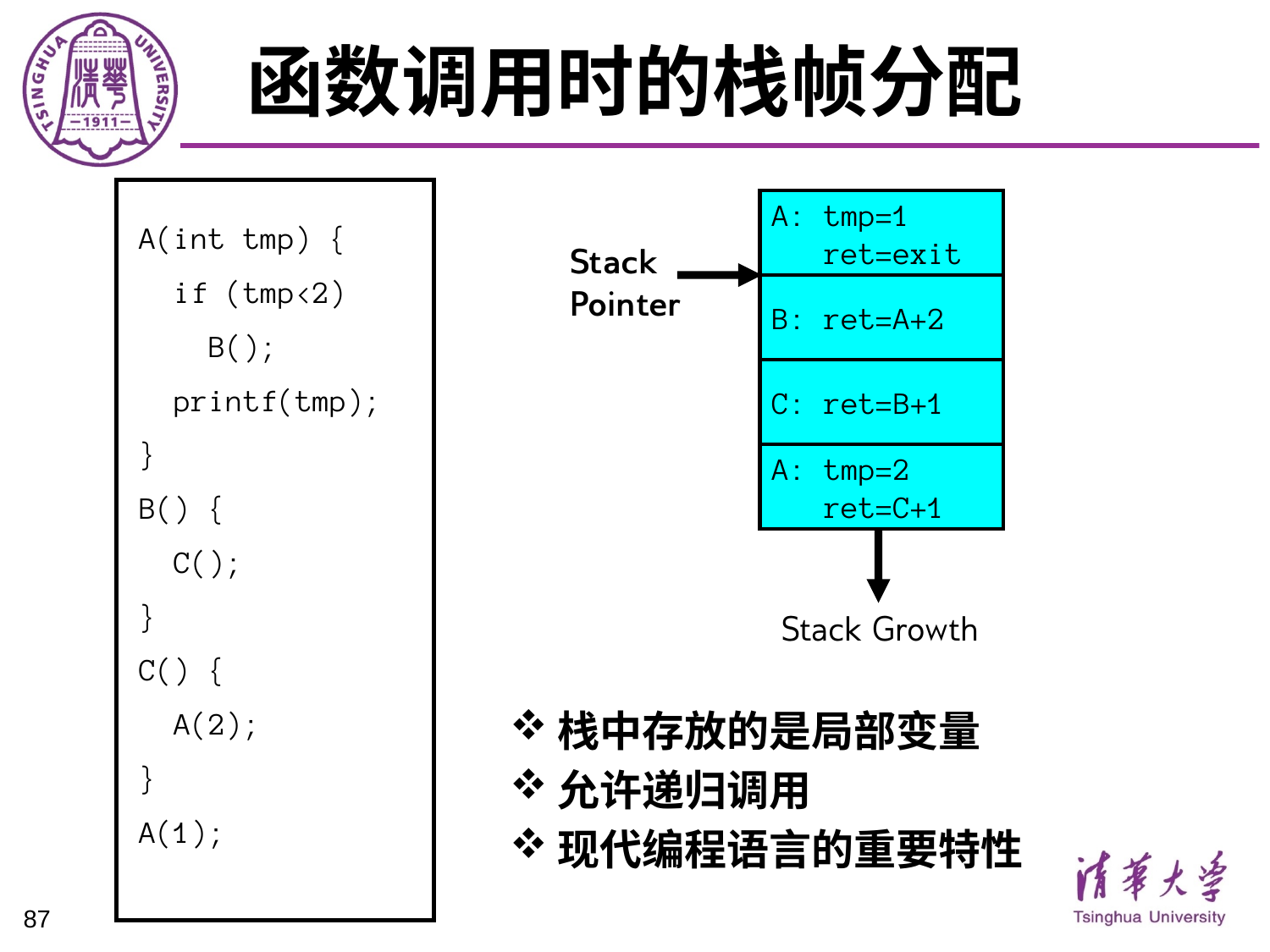

# 函数调用时的栈帧分配

A(int tmp) {
  if (tmp<2)
    B();
  printf(tmp);
}
B() {
  C();
}
C() {
  A(2);
}
A(1);
A: tmp=1
   ret=exit
Stack
Pointer

B: ret=A+2
C: ret=B+1
A: tmp=2
   ret=C+1

Stack Growth
栈中存放的是局部变量
允许递归调用
现代编程语言的重要特性
87